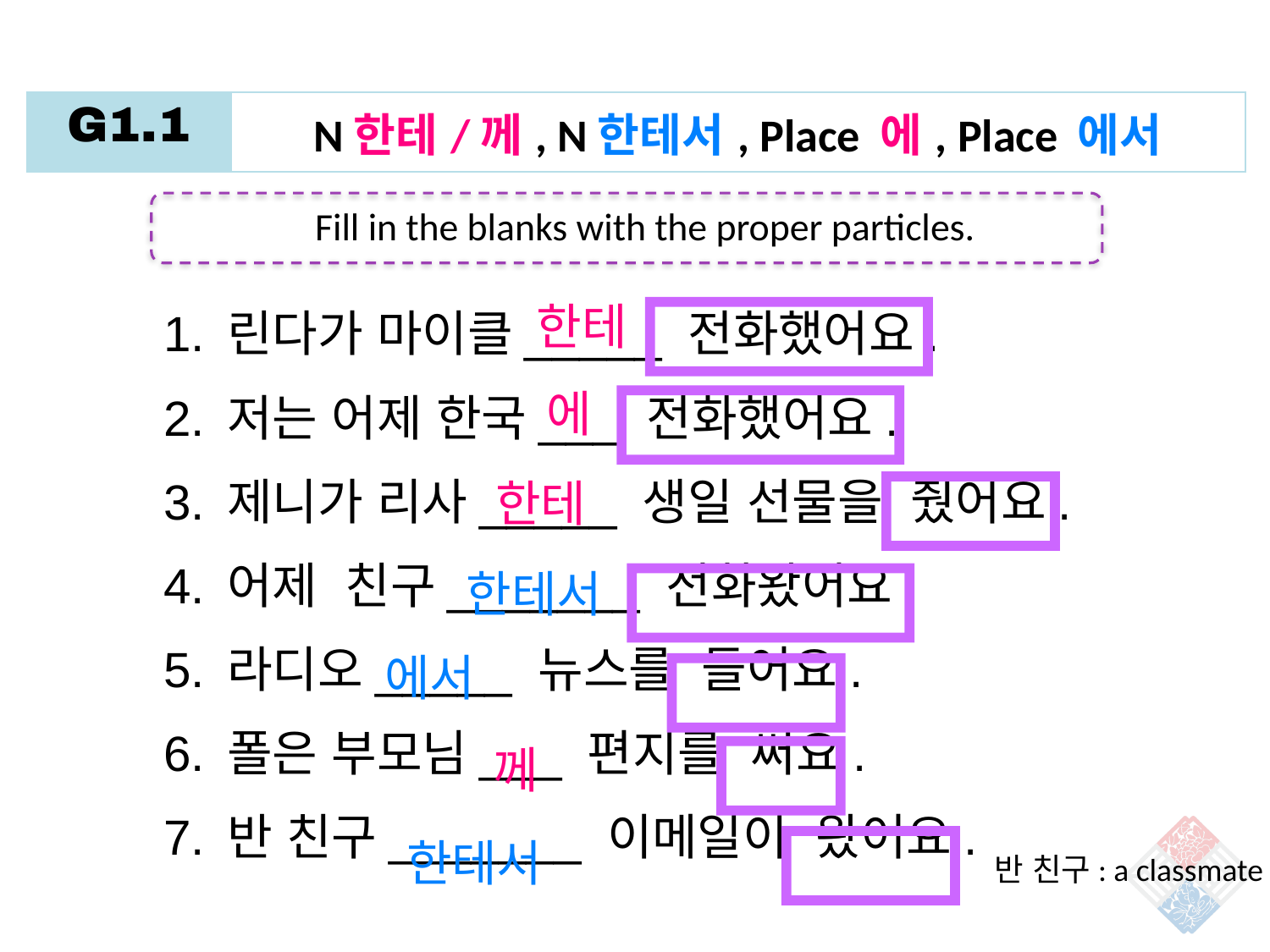

| G1.1 | N한테/께, N한테서, Place 에, Place 에서 |
| --- | --- |

Fill in the blanks with the proper particles.
한테
린다가 마이클_____ 전화했어요.
저는 어제 한국___ 전화했어요.
제니가 리사_____ 생일 선물을  줬어요.
어제  친구_______ 전화왔어요.
라디오_____ 뉴스를  들어요.
폴은 부모님___ 편지를  써요.
반 친구_______ 이메일이  왔어요.

에

한테

한테서

에서

께

한테서

반 친구: a classmate